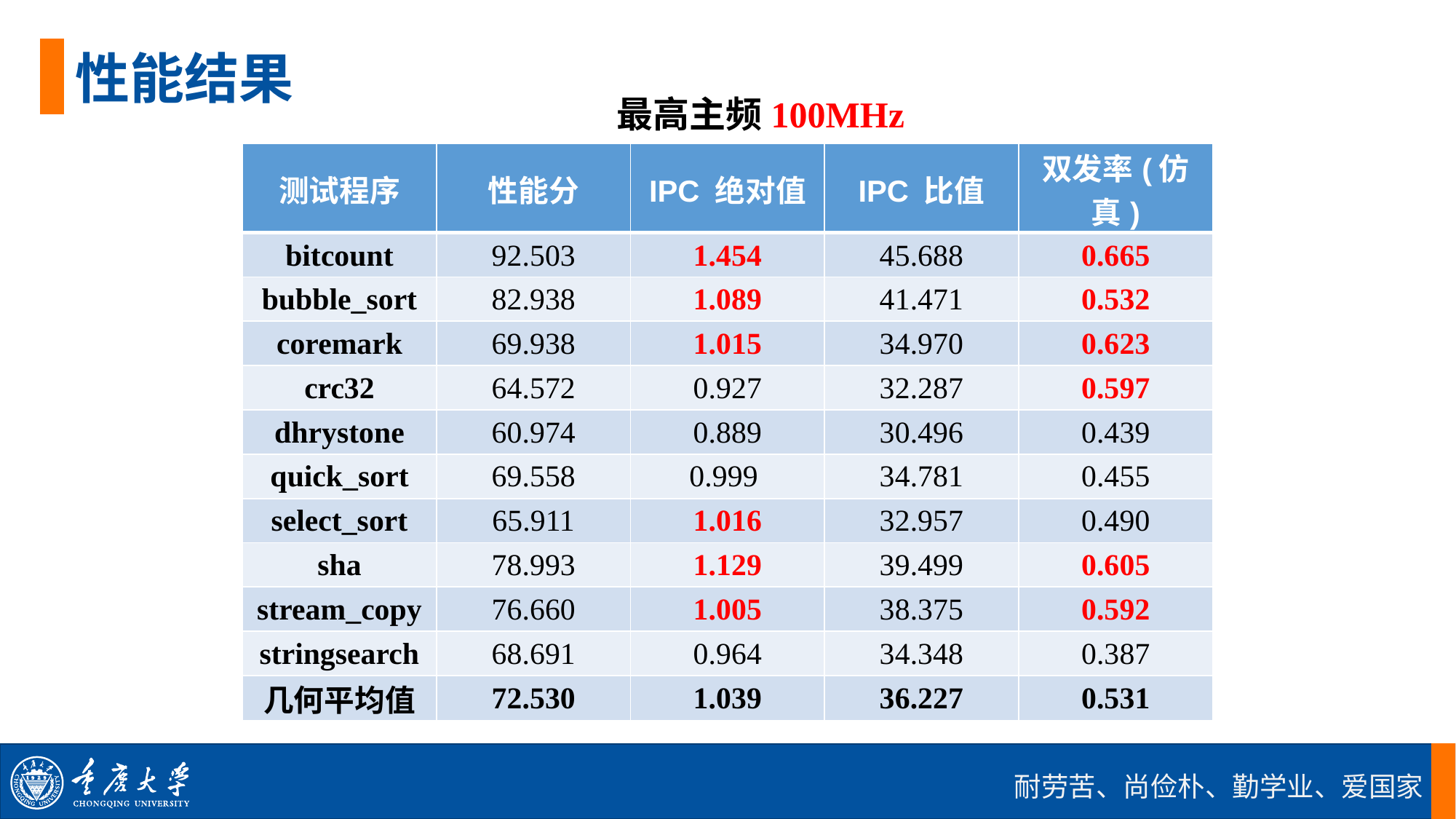

性能结果
最高主频100MHz
| 测试程序 | 性能分 | IPC 绝对值 | IPC 比值 | 双发率(仿真) |
| --- | --- | --- | --- | --- |
| bitcount | 92.503 | 1.454 | 45.688 | 0.665 |
| bubble\_sort | 82.938 | 1.089 | 41.471 | 0.532 |
| coremark | 69.938 | 1.015 | 34.970 | 0.623 |
| crc32 | 64.572 | 0.927 | 32.287 | 0.597 |
| dhrystone | 60.974 | 0.889 | 30.496 | 0.439 |
| quick\_sort | 69.558 | 0.999 | 34.781 | 0.455 |
| select\_sort | 65.911 | 1.016 | 32.957 | 0.490 |
| sha | 78.993 | 1.129 | 39.499 | 0.605 |
| stream\_copy | 76.660 | 1.005 | 38.375 | 0.592 |
| stringsearch | 68.691 | 0.964 | 34.348 | 0.387 |
| 几何平均值 | 72.530 | 1.039 | 36.227 | 0.531 |